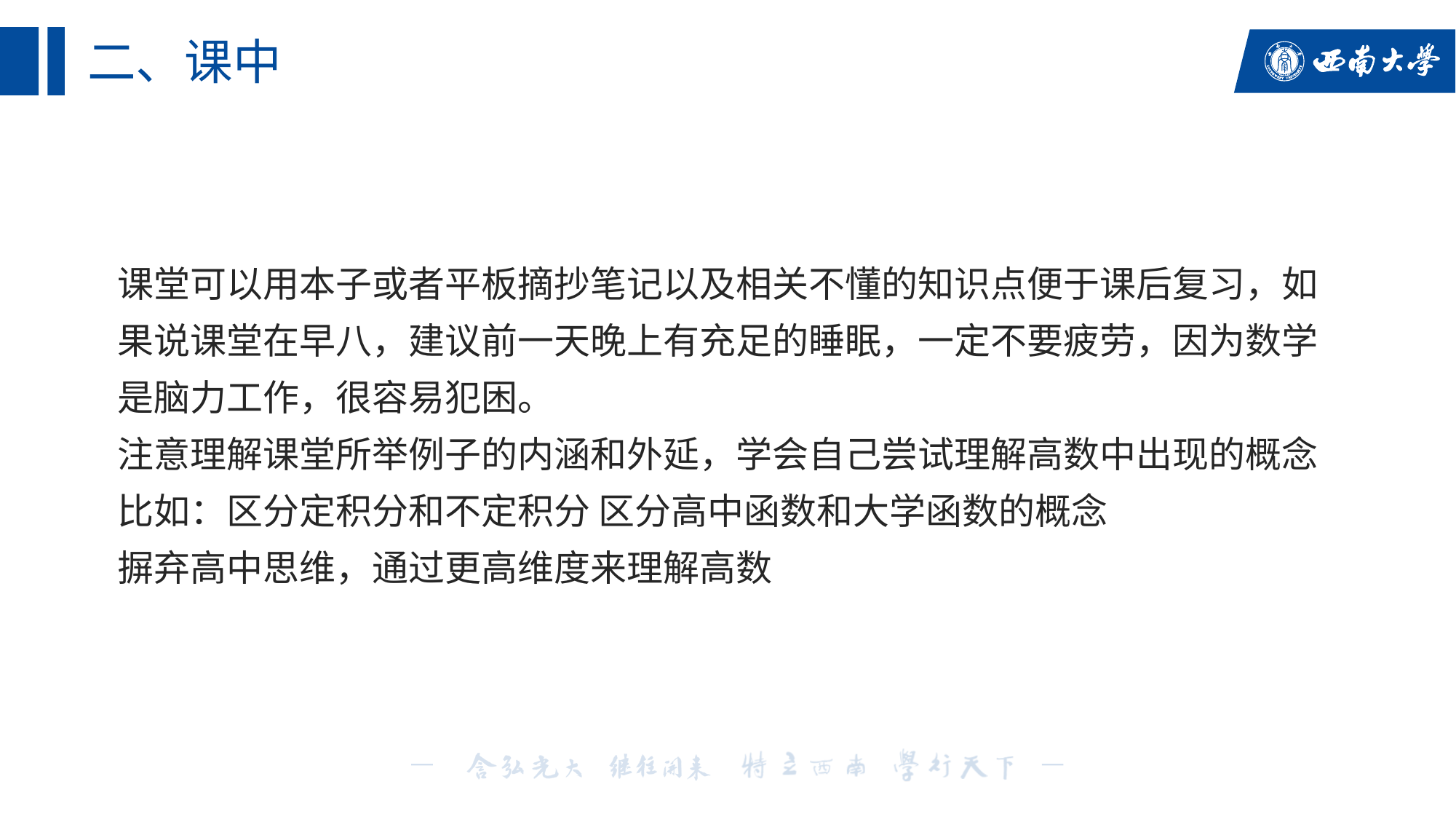

# 二、课中

课堂可以用本子或者平板摘抄笔记以及相关不懂的知识点便于课后复习，如果说课堂在早八，建议前一天晚上有充足的睡眠，一定不要疲劳，因为数学是脑力工作，很容易犯困。
注意理解课堂所举例子的内涵和外延，学会自己尝试理解高数中出现的概念
比如：区分定积分和不定积分 区分高中函数和大学函数的概念
摒弃高中思维，通过更高维度来理解高数